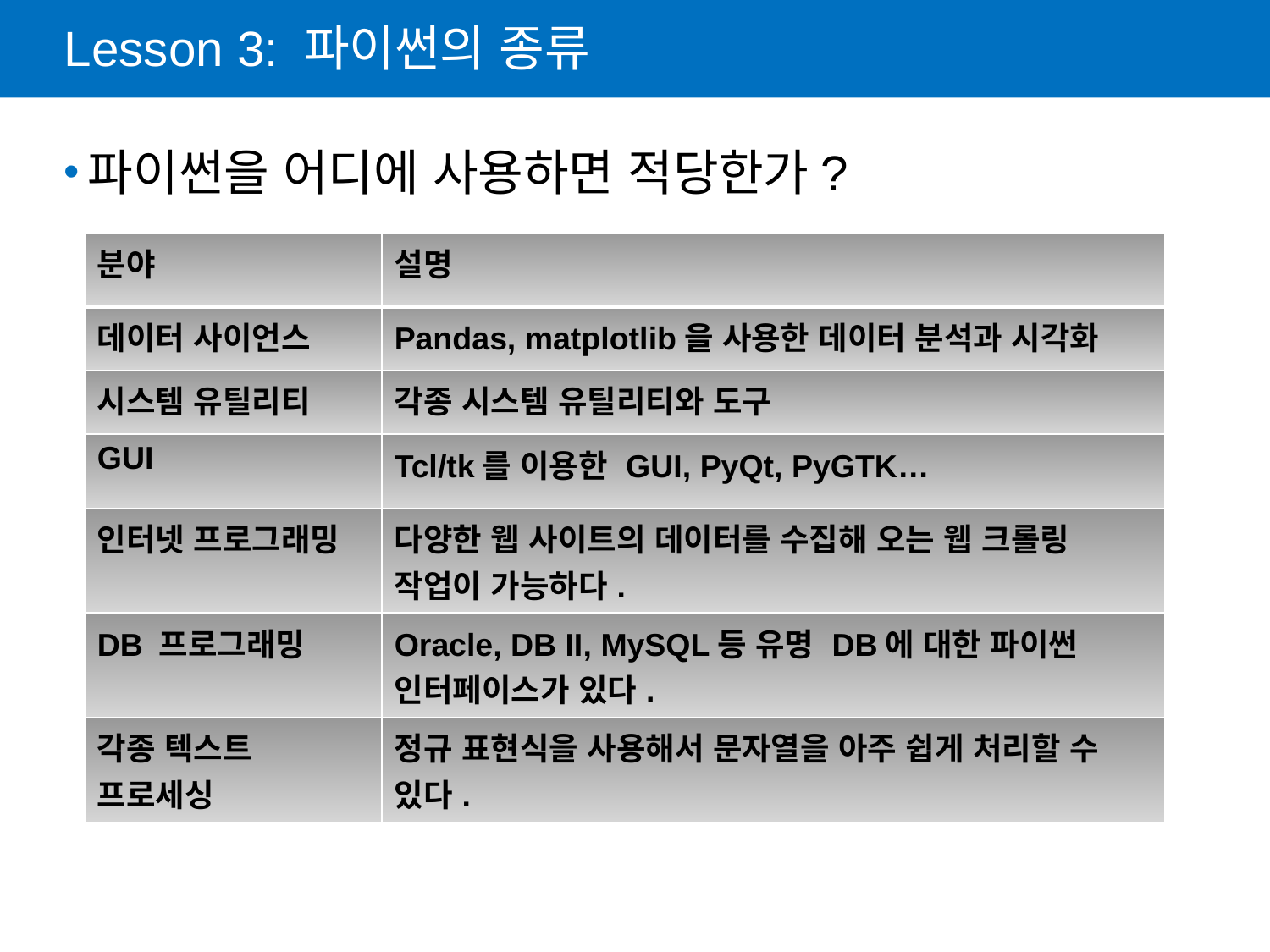

# Lesson 3: 파이썬의 종류
파이썬을 어디에 사용하면 적당한가?

| 분야 | 설명 |
| --- | --- |
| 데이터 사이언스 | Pandas, matplotlib을 사용한 데이터 분석과 시각화 |
| 시스템 유틸리티 | 각종 시스템 유틸리티와 도구 |
| GUI | Tcl/tk를 이용한 GUI, PyQt, PyGTK… |
| 인터넷 프로그래밍 | 다양한 웹 사이트의 데이터를 수집해 오는 웹 크롤링 작업이 가능하다. |
| DB 프로그래밍 | Oracle, DB II, MySQL등 유명 DB에 대한 파이썬 인터페이스가 있다. |
| 각종 텍스트 프로세싱 | 정규 표현식을 사용해서 문자열을 아주 쉽게 처리할 수 있다. |